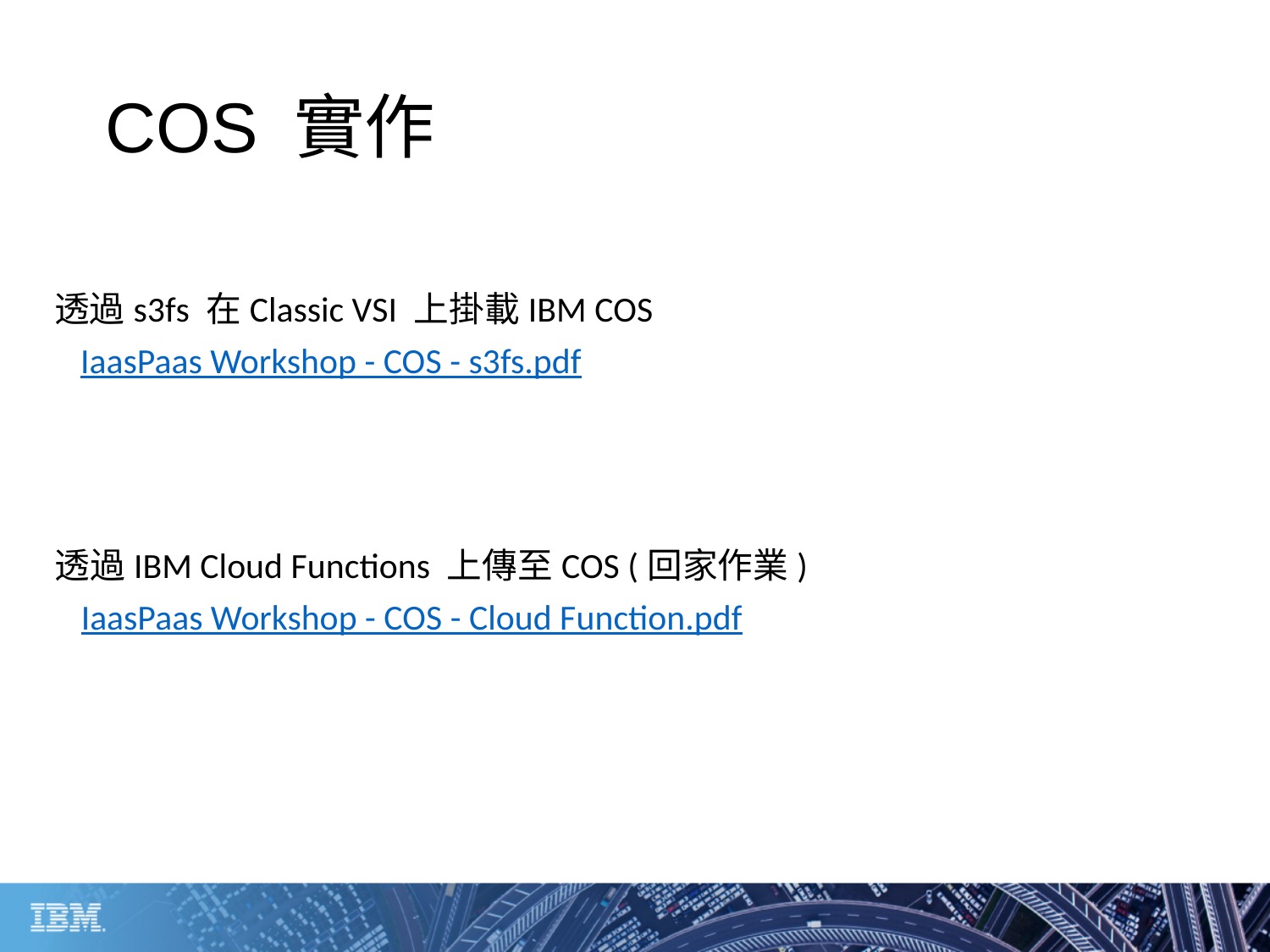

# COS 實作
透過s3fs 在Classic VSI 上掛載IBM COS
IaasPaas Workshop - COS - s3fs.pdf
透過IBM Cloud Functions 上傳至COS (回家作業)
IaasPaas Workshop - COS - Cloud Function.pdf